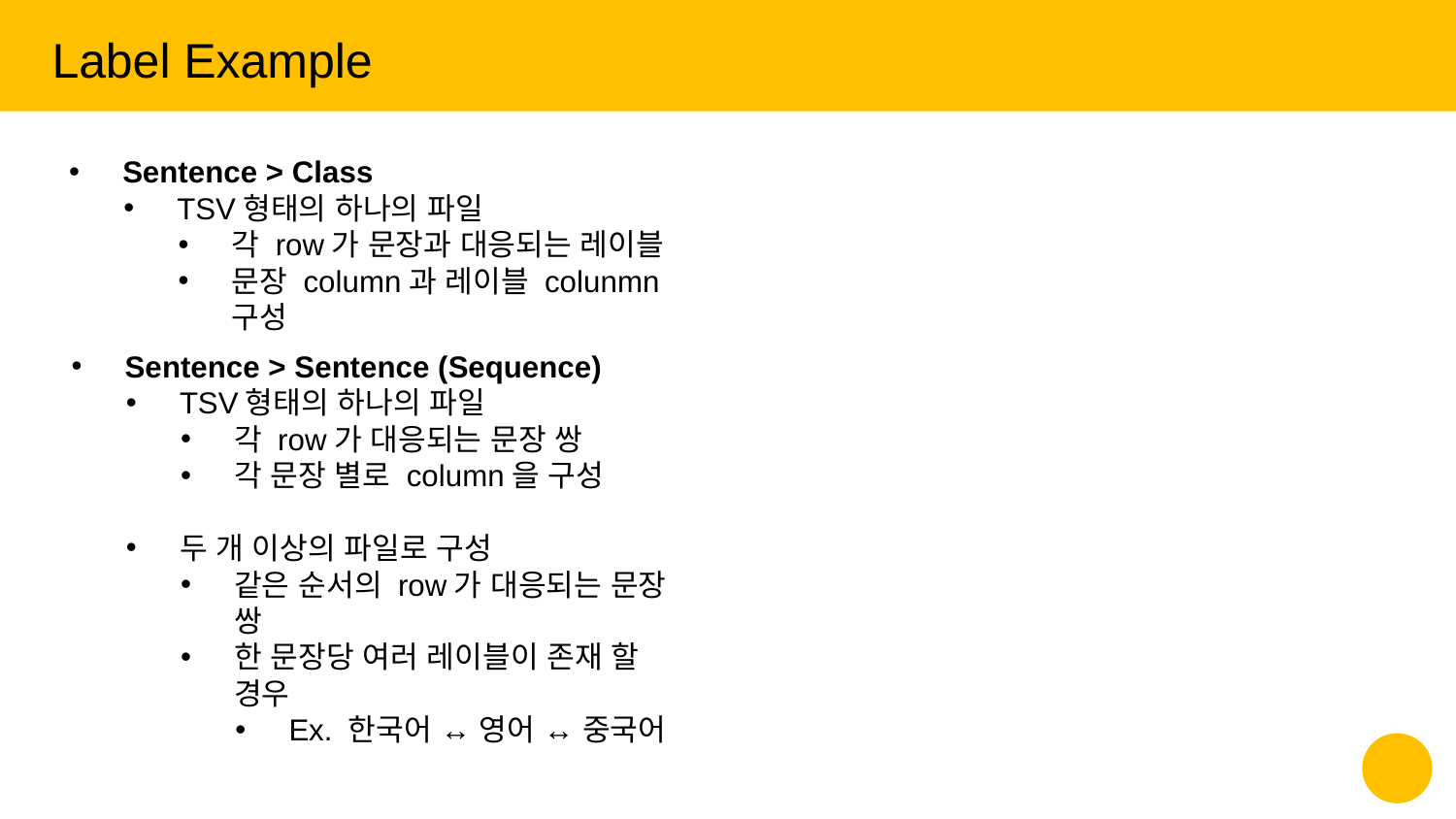

Label Example
Sentence > Class
TSV형태의 하나의 파일
각 row가 문장과 대응되는 레이블
문장 column과 레이블 colunmn구성
Sentence > Sentence (Sequence)
TSV형태의 하나의 파일
각 row가 대응되는 문장 쌍
각 문장 별로 column을 구성

두 개 이상의 파일로 구성
같은 순서의 row가 대응되는 문장 쌍
한 문장당 여러 레이블이 존재 할 경우
Ex. 한국어 ↔ 영어 ↔ 중국어
51